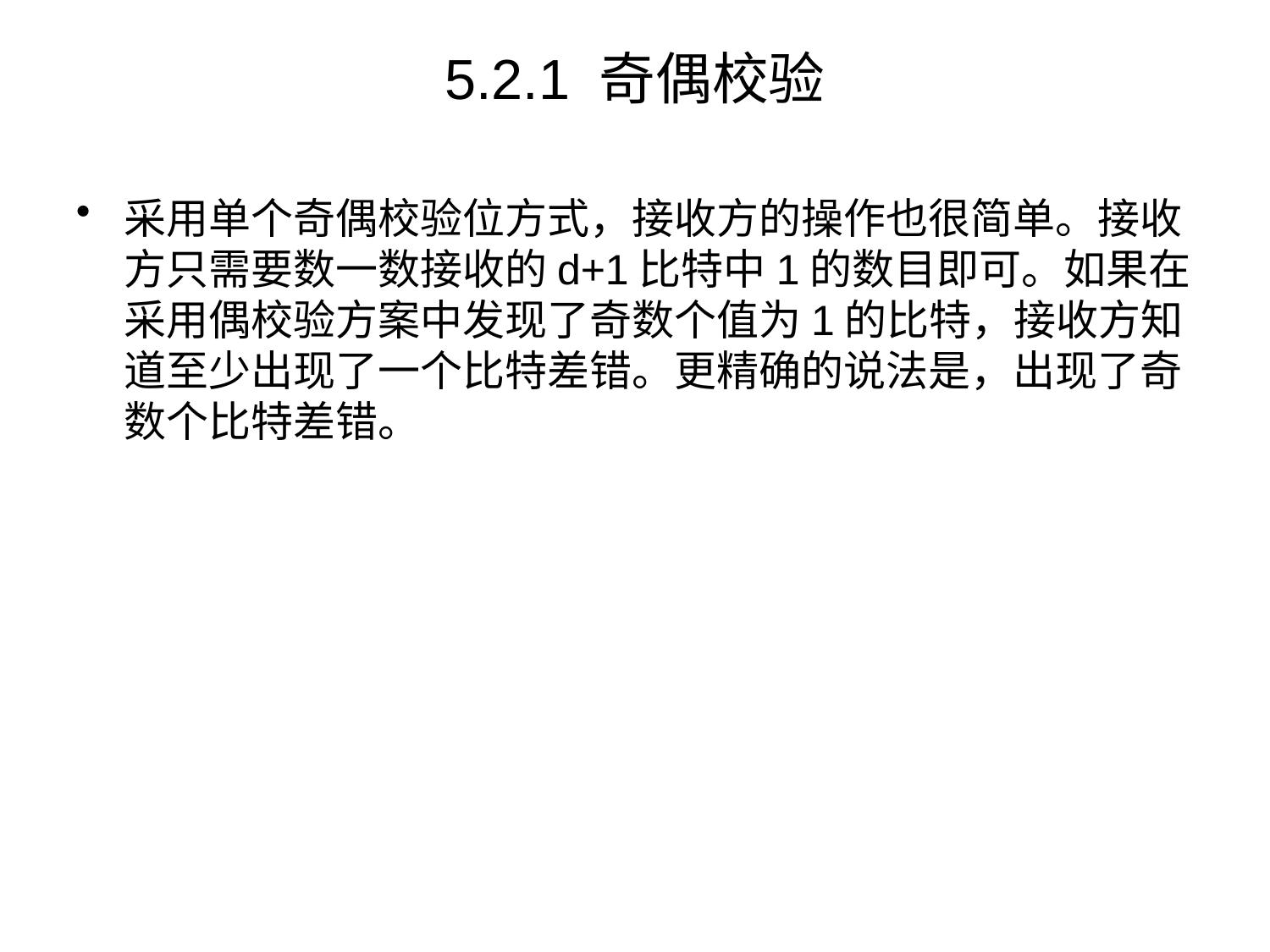

# 5.2.1 奇偶校验
采用单个奇偶校验位方式，接收方的操作也很简单。接收方只需要数一数接收的d+1比特中1的数目即可。如果在采用偶校验方案中发现了奇数个值为1的比特，接收方知道至少出现了一个比特差错。更精确的说法是，出现了奇数个比特差错。